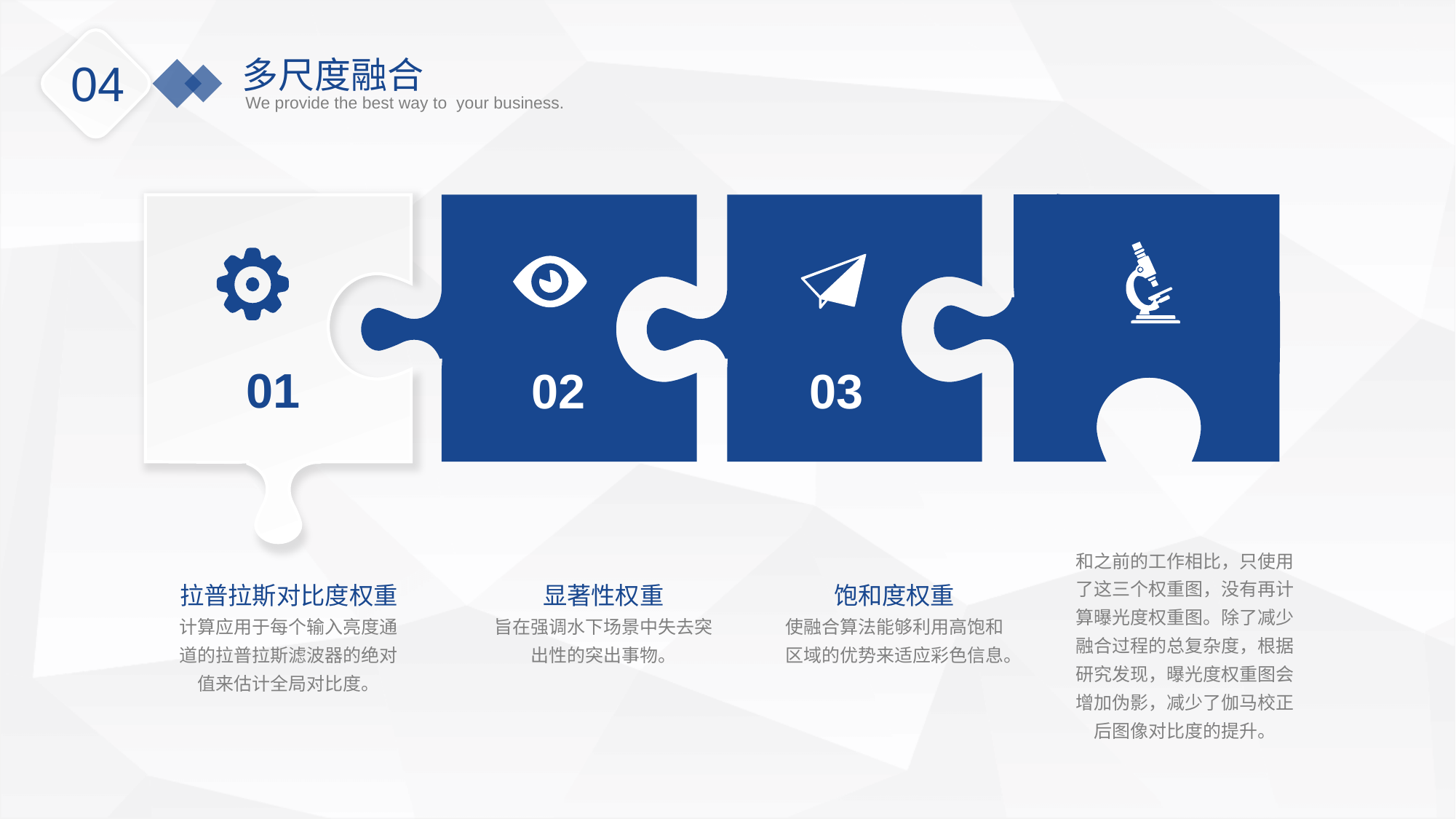

多尺度融合
We provide the best way to  your business.
04

01
02
03

和之前的工作相比，只使用了这三个权重图，没有再计算曝光度权重图。除了减少融合过程的总复杂度，根据研究发现，曝光度权重图会增加伪影，减少了伽马校正后图像对比度的提升。

拉普拉斯对比度权重
计算应用于每个输入亮度通道的拉普拉斯滤波器的绝对值来估计全局对比度。

显著性权重
旨在强调水下场景中失去突出性的突出事物。

饱和度权重
使融合算法能够利用高饱和区域的优势来适应彩色信息。